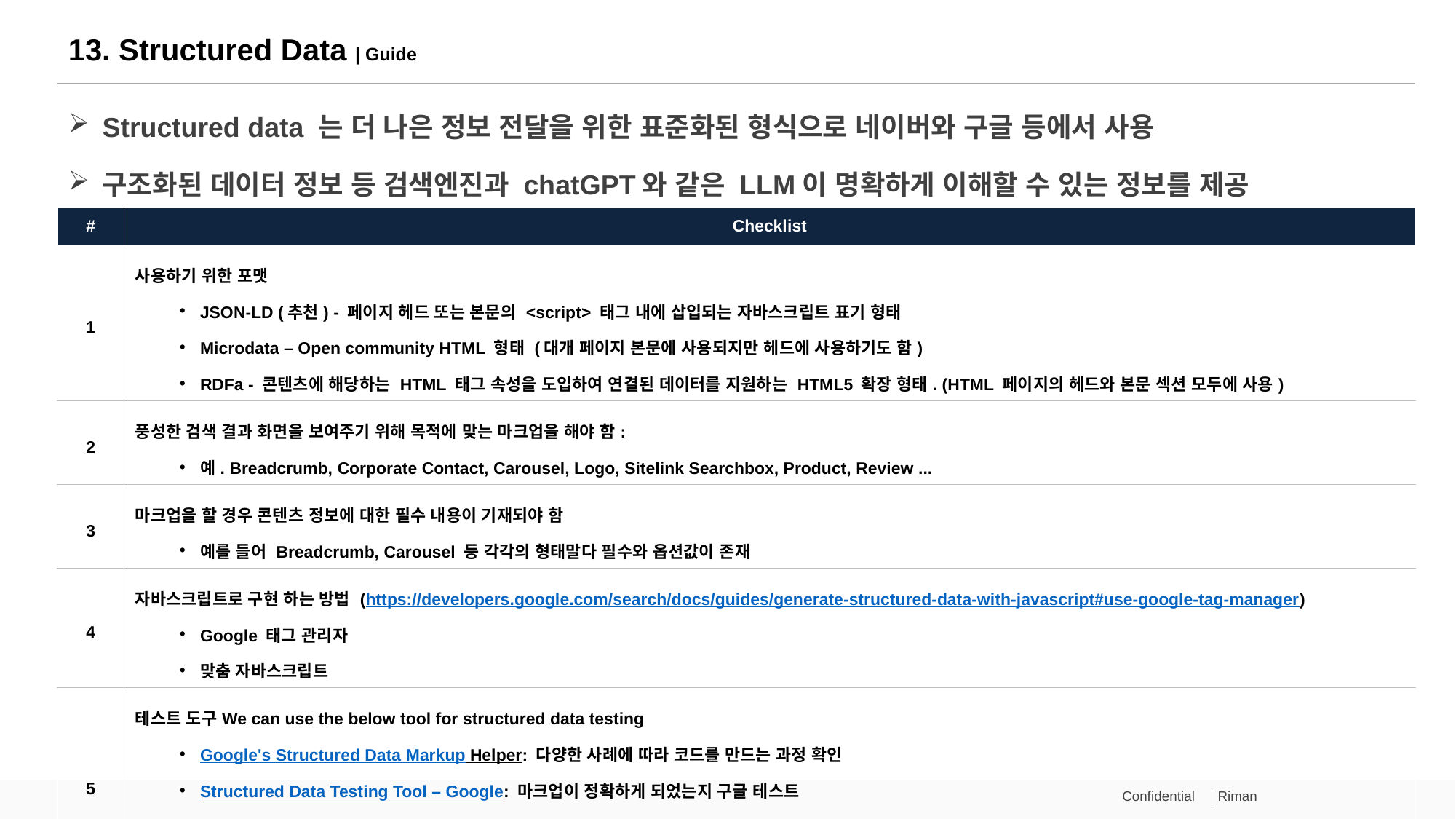

# 13. Structured Data | Guide
Structured data 는 더 나은 정보 전달을 위한 표준화된 형식으로 네이버와 구글 등에서 사용
구조화된 데이터 정보 등 검색엔진과 chatGPT와 같은 LLM이 명확하게 이해할 수 있는 정보를 제공
| # | Checklist |
| --- | --- |
| 1 | 사용하기 위한 포맷 JSON-LD (추천) - 페이지 헤드 또는 본문의 <script> 태그 내에 삽입되는 자바스크립트 표기 형태 Microdata – Open community HTML 형태 (대개 페이지 본문에 사용되지만 헤드에 사용하기도 함) RDFa - 콘텐츠에 해당하는 HTML 태그 속성을 도입하여 연결된 데이터를 지원하는 HTML5 확장 형태. (HTML 페이지의 헤드와 본문 섹션 모두에 사용) |
| 2 | 풍성한 검색 결과 화면을 보여주기 위해 목적에 맞는 마크업을 해야 함: 예. Breadcrumb, Corporate Contact, Carousel, Logo, Sitelink Searchbox, Product, Review ... |
| 3 | 마크업을 할 경우 콘텐츠 정보에 대한 필수 내용이 기재되야 함 예를 들어 Breadcrumb, Carousel 등 각각의 형태말다 필수와 옵션값이 존재 |
| 4 | 자바스크립트로 구현 하는 방법 (https://developers.google.com/search/docs/guides/generate-structured-data-with-javascript#use-google-tag-manager) Google 태그 관리자 맞춤 자바스크립트 |
| 5 | 테스트 도구We can use the below tool for structured data testing Google's Structured Data Markup Helper: 다양한 사례에 따라 코드를 만드는 과정 확인 Structured Data Testing Tool – Google: 마크업이 정확하게 되었는지 구글 테스트 Codelabs: 구글에서 제공하는 마크업 만들기 Schema.org: 공식 사이트를 통해 최신 정보, FAQ, 가이드 등을 확인 |